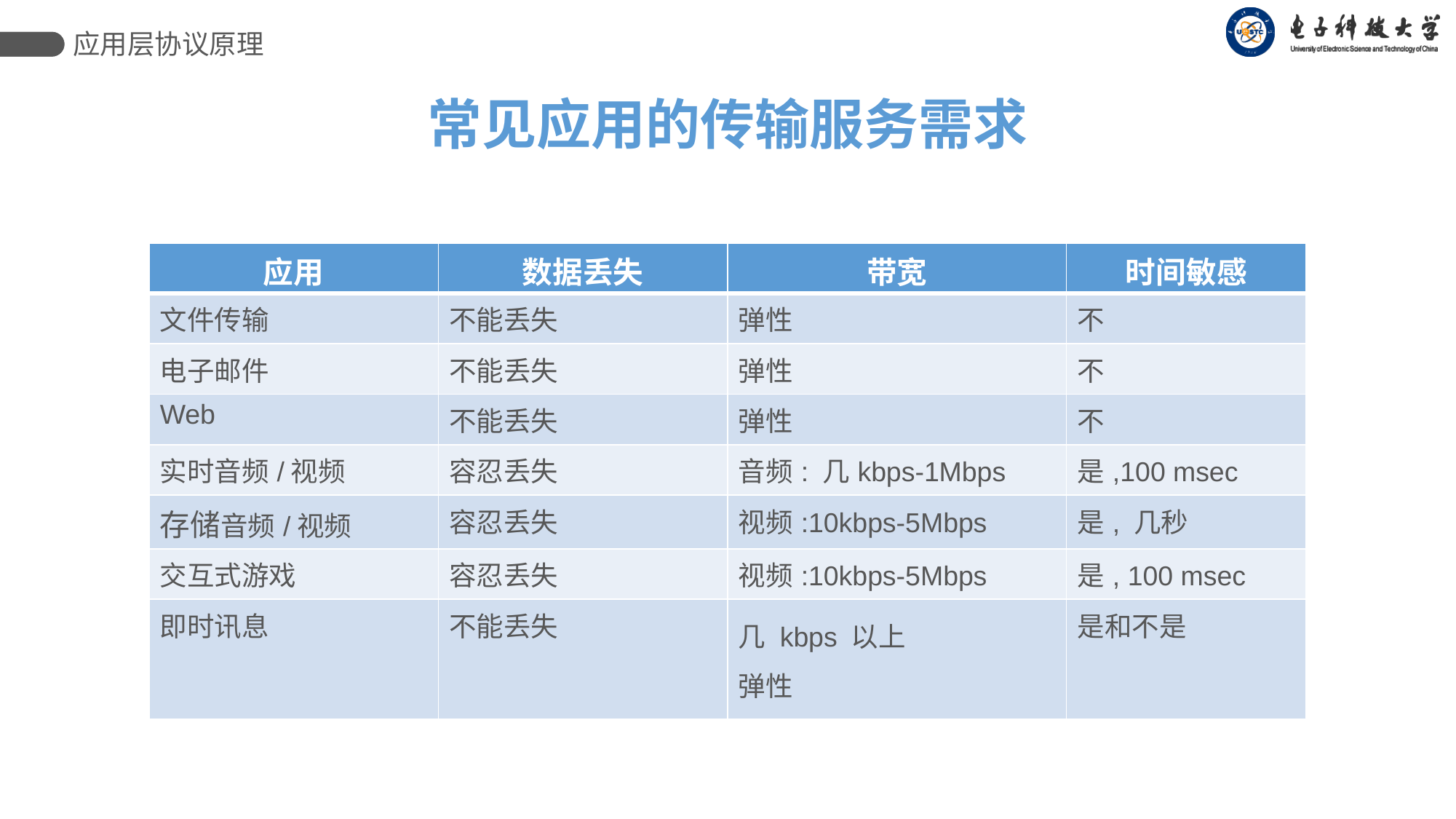

应用层协议原理

常见应用的传输服务需求
| 应用 | 数据丢失 | 带宽 | 时间敏感 |
| --- | --- | --- | --- |
| 文件传输 | 不能丢失 | 弹性 | 不 |
| 电子邮件 | 不能丢失 | 弹性 | 不 |
| Web | 不能丢失 | 弹性 | 不 |
| 实时音频/视频 | 容忍丢失 | 音频: 几kbps-1Mbps | 是,100 msec |
| 存储音频/视频 | 容忍丢失 | 视频:10kbps-5Mbps | 是, 几秒 |
| 交互式游戏 | 容忍丢失 | 视频:10kbps-5Mbps | 是, 100 msec |
| 即时讯息 | 不能丢失 | 几 kbps 以上 弹性 | 是和不是 |